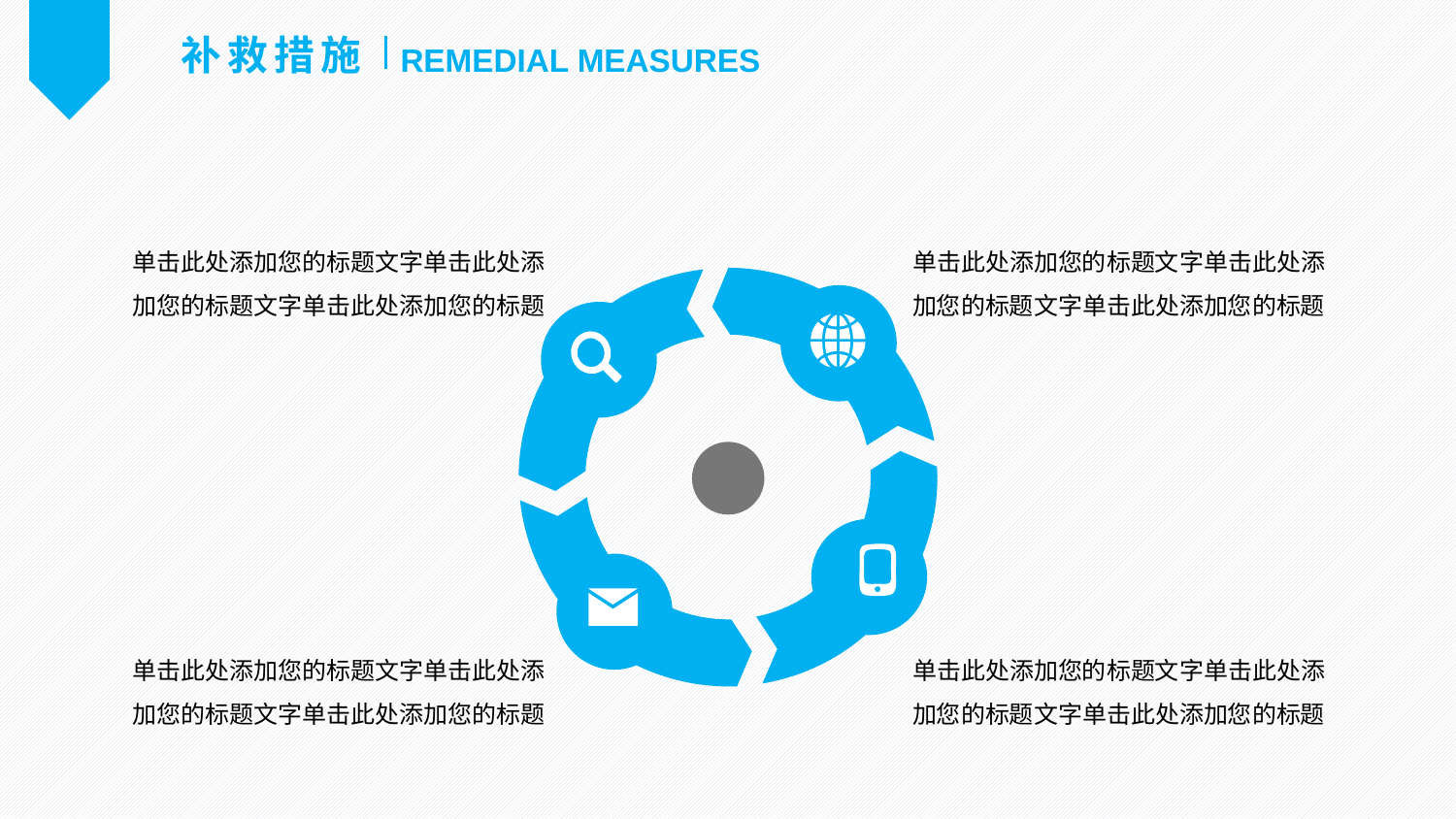

补救措施
REMEDIAL MEASURES
单击此处添加您的标题文字单击此处添加您的标题文字单击此处添加您的标题
单击此处添加您的标题文字单击此处添加您的标题文字单击此处添加您的标题

单击此处添加您的标题文字单击此处添加您的标题文字单击此处添加您的标题
单击此处添加您的标题文字单击此处添加您的标题文字单击此处添加您的标题
延时符